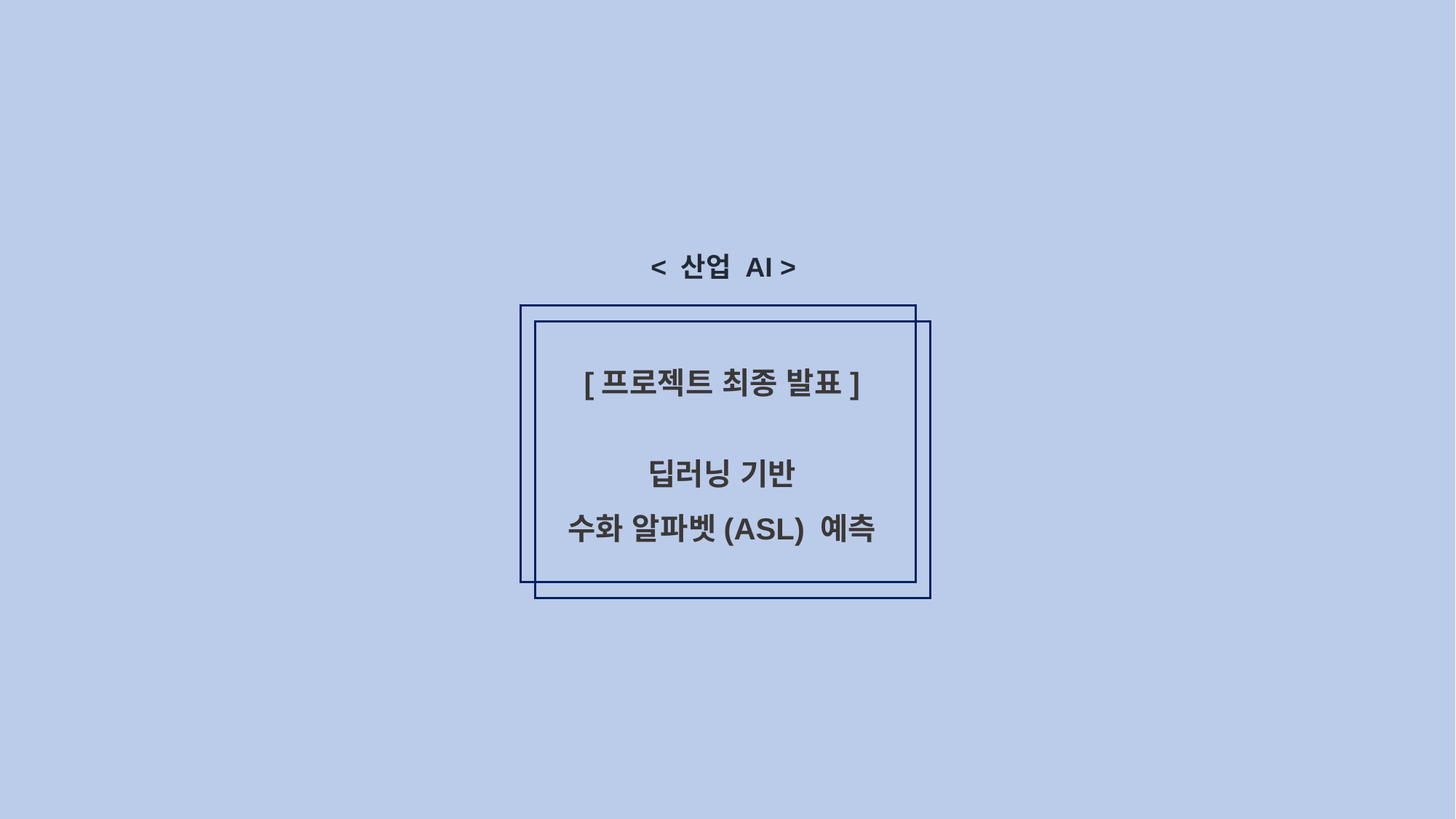

< 산업 AI >

[프로젝트 최종 발표]

딥러닝 기반
수화 알파벳(ASL) 예측